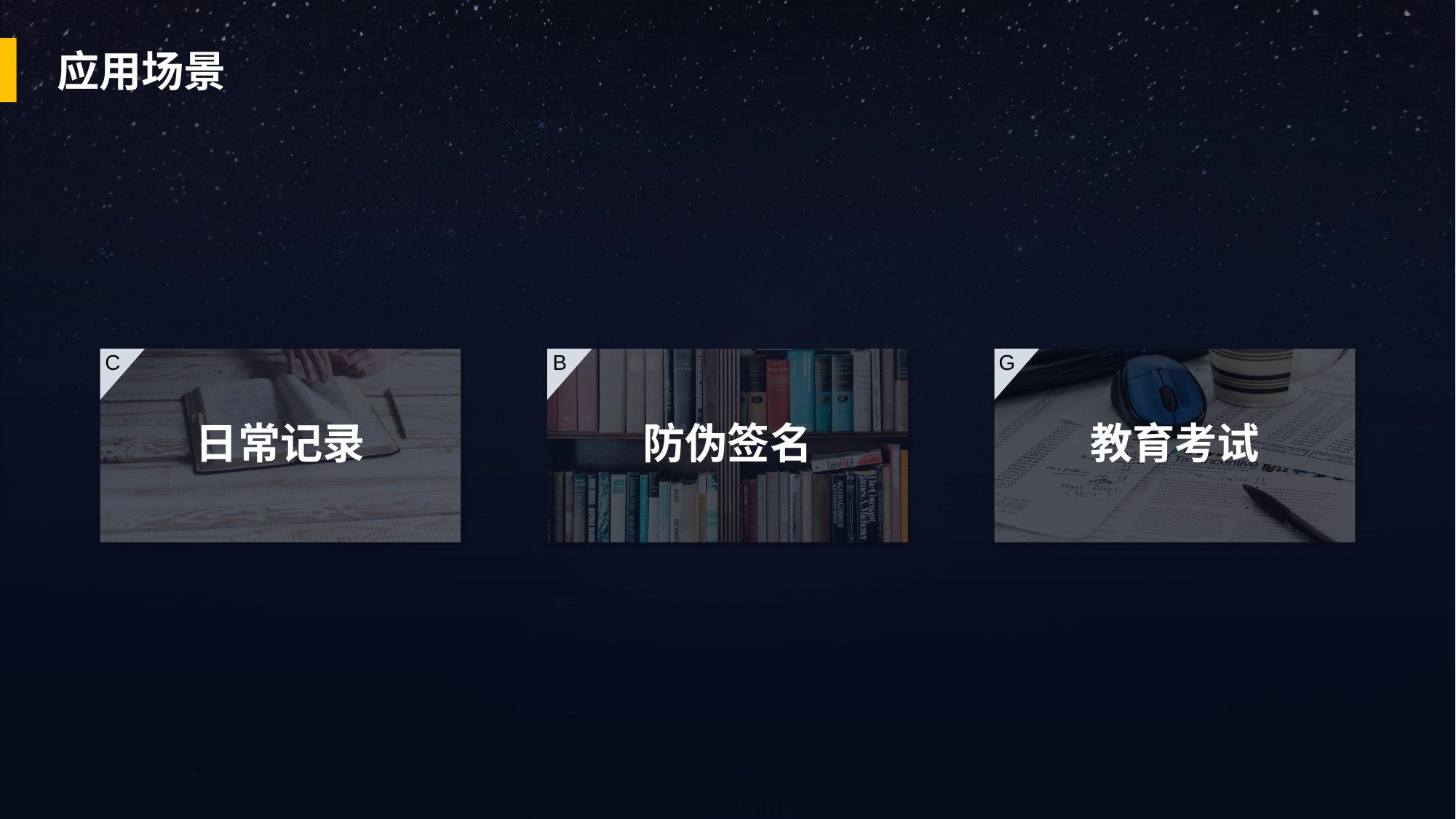

应用场景
C
B
G

日常记录
防伪签名
教育考试